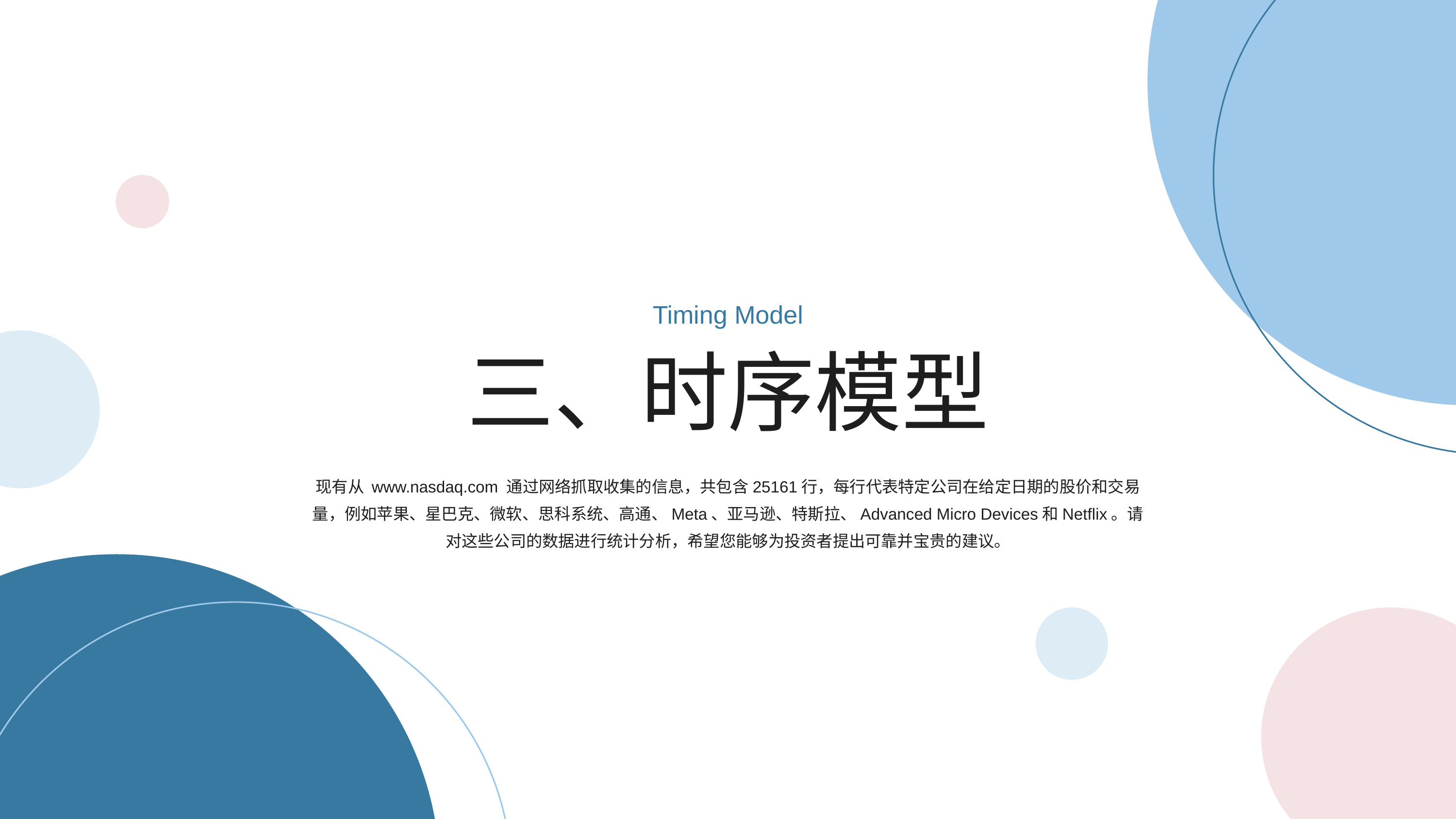

Timing Model
三、时序模型

现有从 www.nasdaq.com 通过网络抓取收集的信息，共包含25161行，每行代表特定公司在给定日期的股价和交易量，例如苹果、星巴克、微软、思科系统、高通、Meta、亚马逊、特斯拉、Advanced Micro Devices和Netflix。请对这些公司的数据进行统计分析，希望您能够为投资者提出可靠并宝贵的建议。